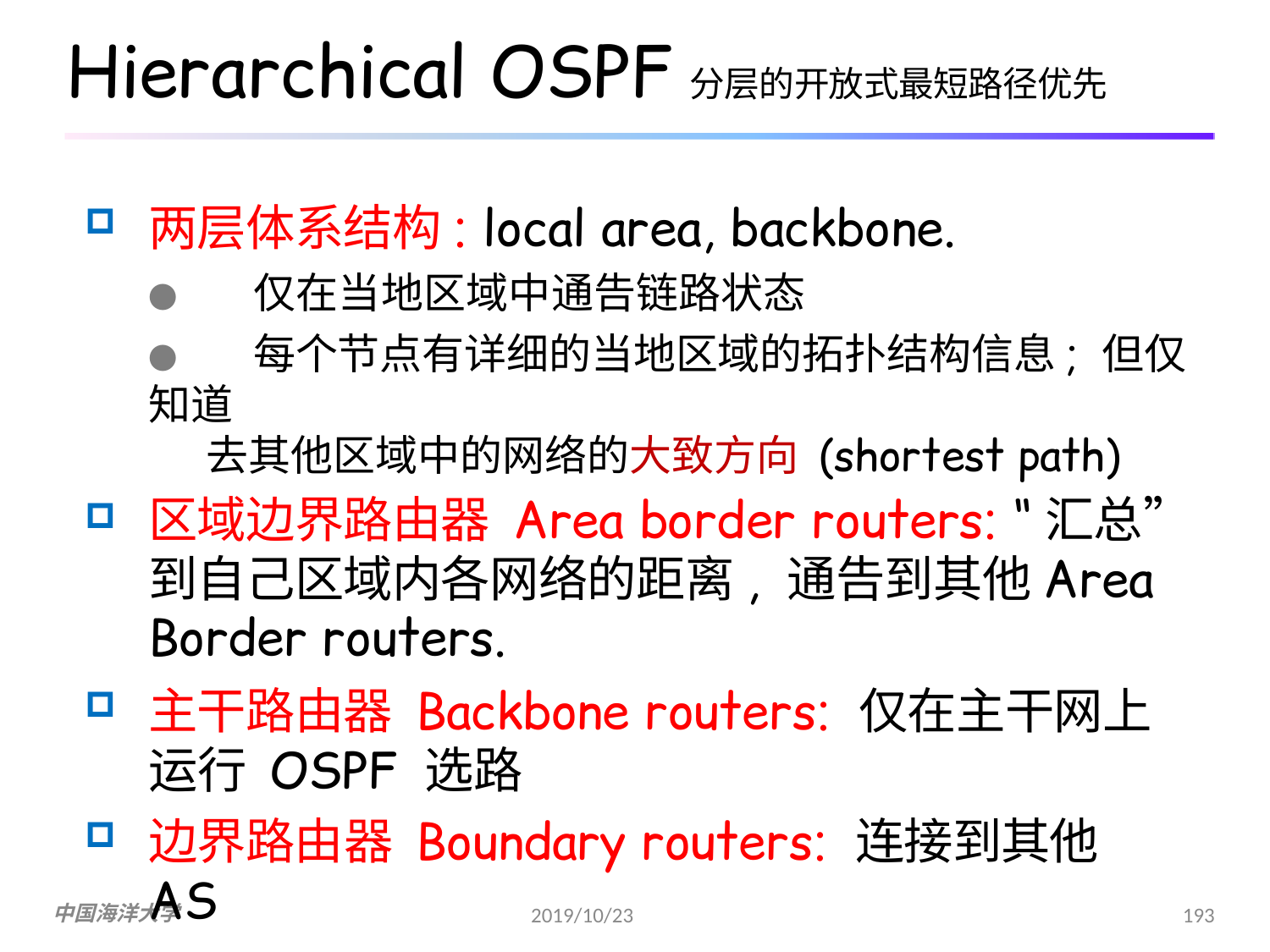

# Hierarchical OSPF分层的开放式最短路径优先
两层体系结构: local area, backbone.

●	仅在当地区域中通告链路状态

●	每个节点有详细的当地区域的拓扑结构信息; 但仅知道
去其他区域中的网络的大致方向 (shortest path)

区域边界路由器 Area border routers: “汇总” 到自己区域内各网络的距离, 通告到其他Area Border routers.

主干路由器 Backbone routers: 仅在主干网上运行 OSPF 选路

边界路由器 Boundary routers: 连接到其他AS